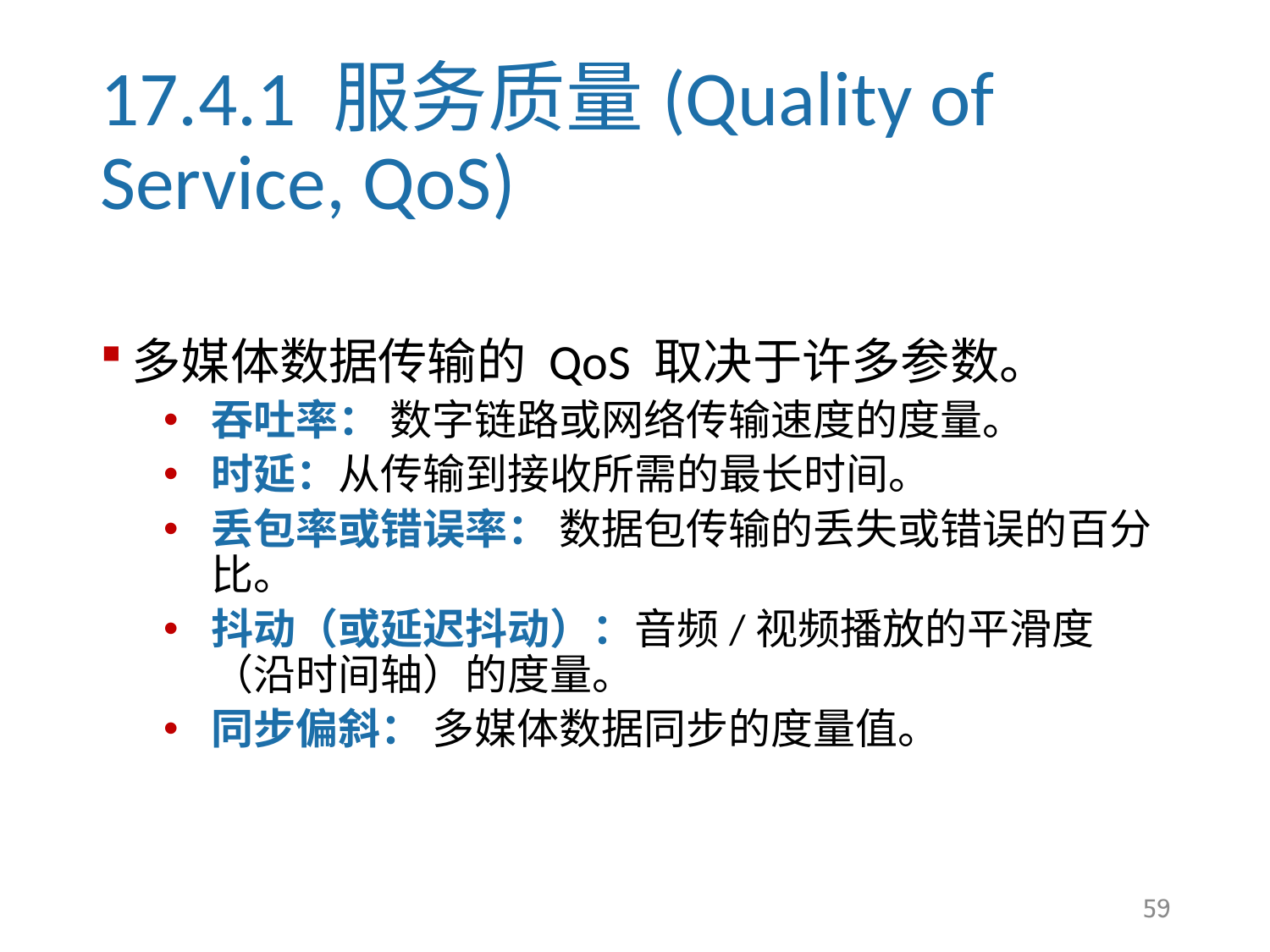

# 17.4.1 服务质量(Quality of Service, QoS)

多媒体数据传输的 QoS 取决于许多参数。
吞吐率： 数字链路或网络传输速度的度量。
时延：从传输到接收所需的最长时间。
丢包率或错误率： 数据包传输的丢失或错误的百分比。
抖动（或延迟抖动）：音频/视频播放的平滑度（沿时间轴）的度量。
同步偏斜： 多媒体数据同步的度量值。
59